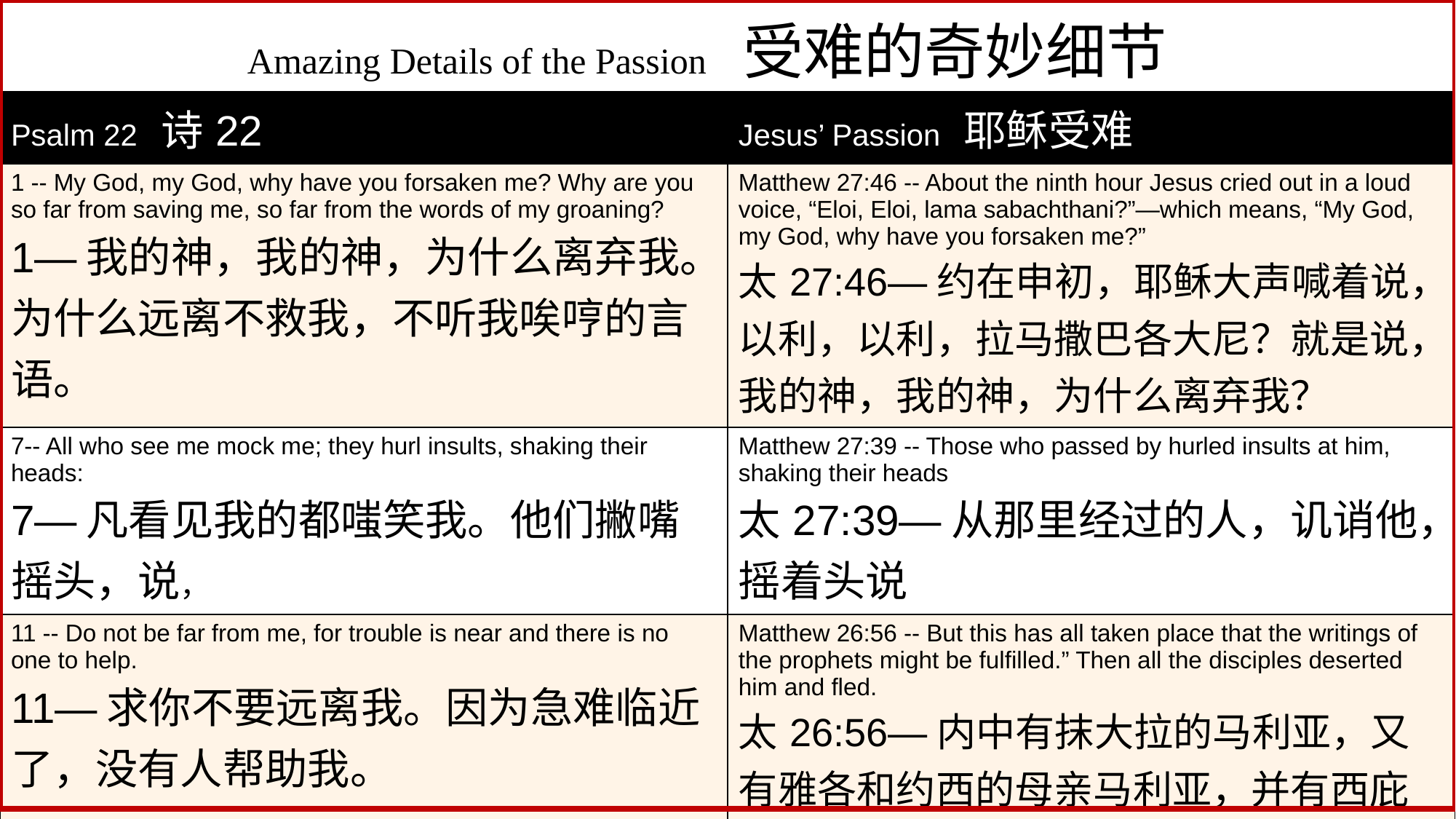

# Amazing Details of the Passion   受难的奇妙细节
| Psalm 22 诗22 | Jesus’ Passion 耶稣受难 |
| --- | --- |
| 1 -- My God, my God, why have you forsaken me? Why are you so far from saving me, so far from the words of my groaning? 1—我的神，我的神，为什么离弃我。为什么远离不救我，不听我唉哼的言语。 | Matthew 27:46 -- About the ninth hour Jesus cried out in a loud voice, “Eloi, Eloi, lama sabachthani?”—which means, “My God, my God, why have you forsaken me?” 太27:46—约在申初，耶稣大声喊着说，以利，以利，拉马撒巴各大尼？就是说，我的神，我的神，为什么离弃我？ |
| 7-- All who see me mock me; they hurl insults, shaking their heads: 7—凡看见我的都嗤笑我。他们撇嘴摇头，说， | Matthew 27:39 -- Those who passed by hurled insults at him, shaking their heads 太27:39—从那里经过的人，讥诮他，摇着头说 |
| 11 -- Do not be far from me, for trouble is near and there is no one to help. 11—求你不要远离我。因为急难临近了，没有人帮助我。 | Matthew 26:56 -- But this has all taken place that the writings of the prophets might be fulfilled.” Then all the disciples deserted him and fled. 太26:56—内中有抹大拉的马利亚，又有雅各和约西的母亲马利亚，并有西庇太两个儿子的母亲。 |